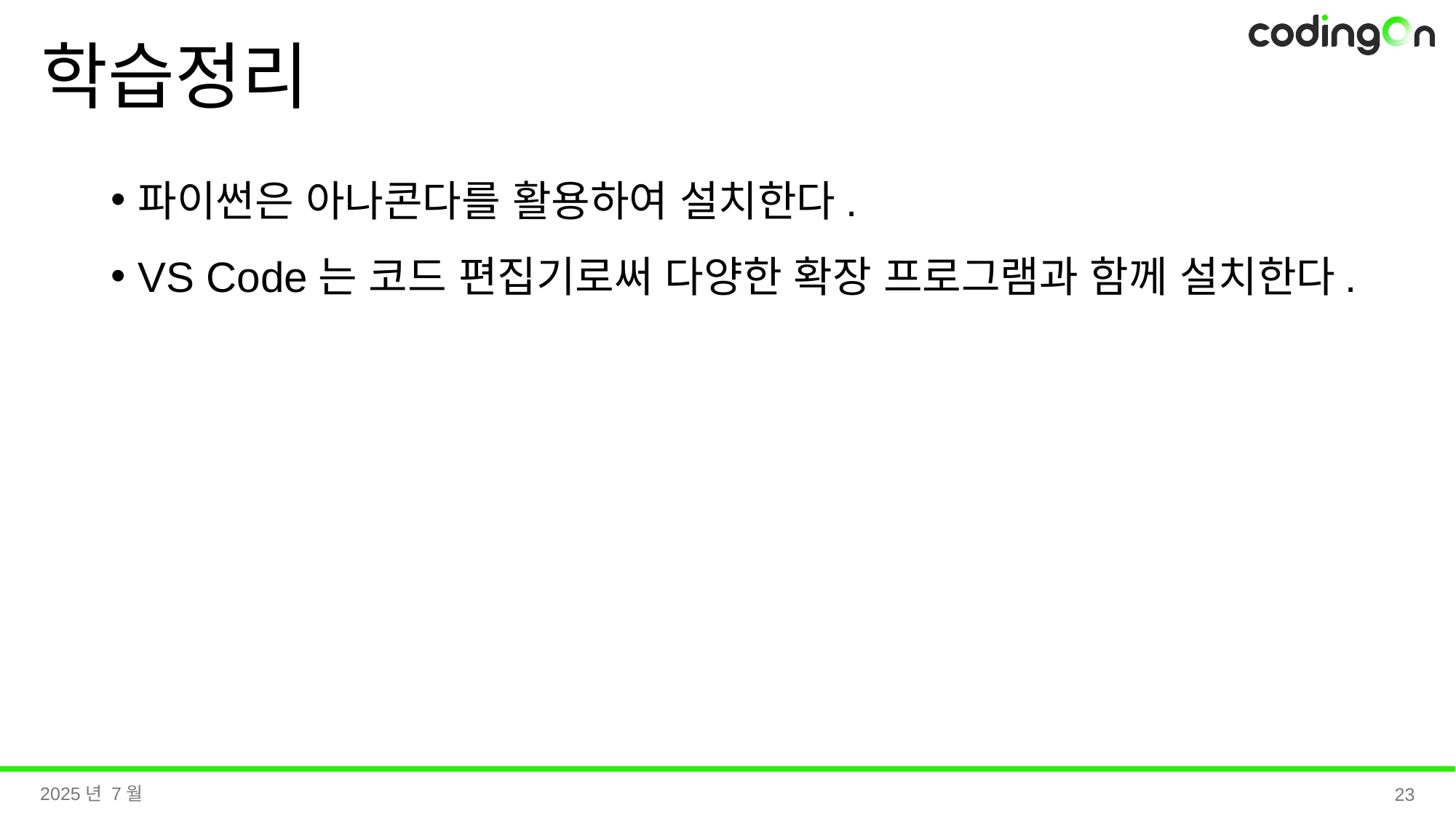

# 학습정리
파이썬은 아나콘다를 활용하여 설치한다.
VS Code는 코드 편집기로써 다양한 확장 프로그램과 함께 설치한다.
2025년 7월
23